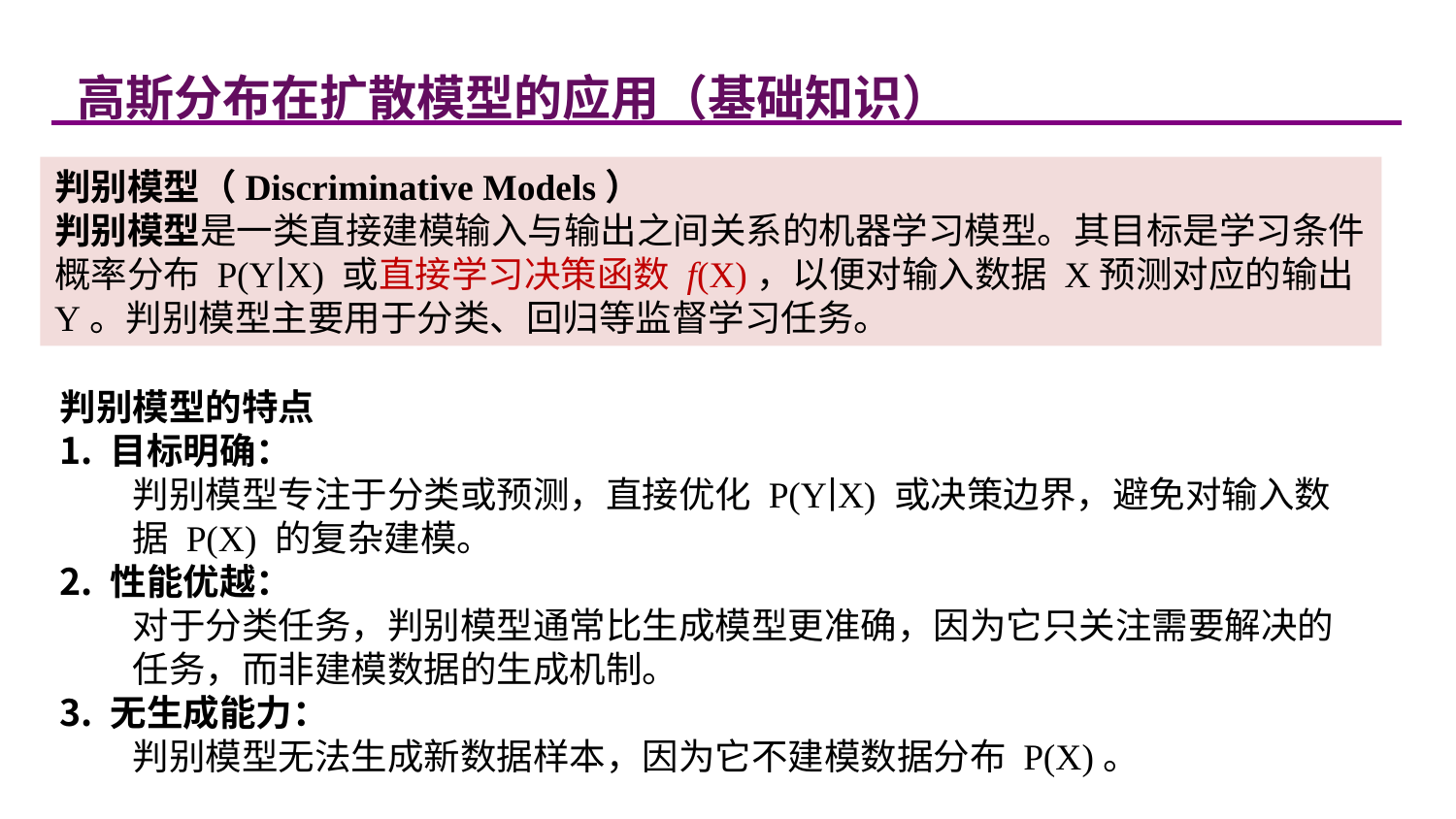

高斯分布在扩散模型的应用（基础知识）
判别模型（Discriminative Models）
判别模型是一类直接建模输入与输出之间关系的机器学习模型。其目标是学习条件概率分布 P(Y∣X) 或直接学习决策函数 f(X)，以便对输入数据 X预测对应的输出 Y。判别模型主要用于分类、回归等监督学习任务。
判别模型的特点
 目标明确：
判别模型专注于分类或预测，直接优化 P(Y∣X) 或决策边界，避免对输入数据 P(X) 的复杂建模。
 性能优越：
对于分类任务，判别模型通常比生成模型更准确，因为它只关注需要解决的任务，而非建模数据的生成机制。
 无生成能力：
判别模型无法生成新数据样本，因为它不建模数据分布 P(X)。